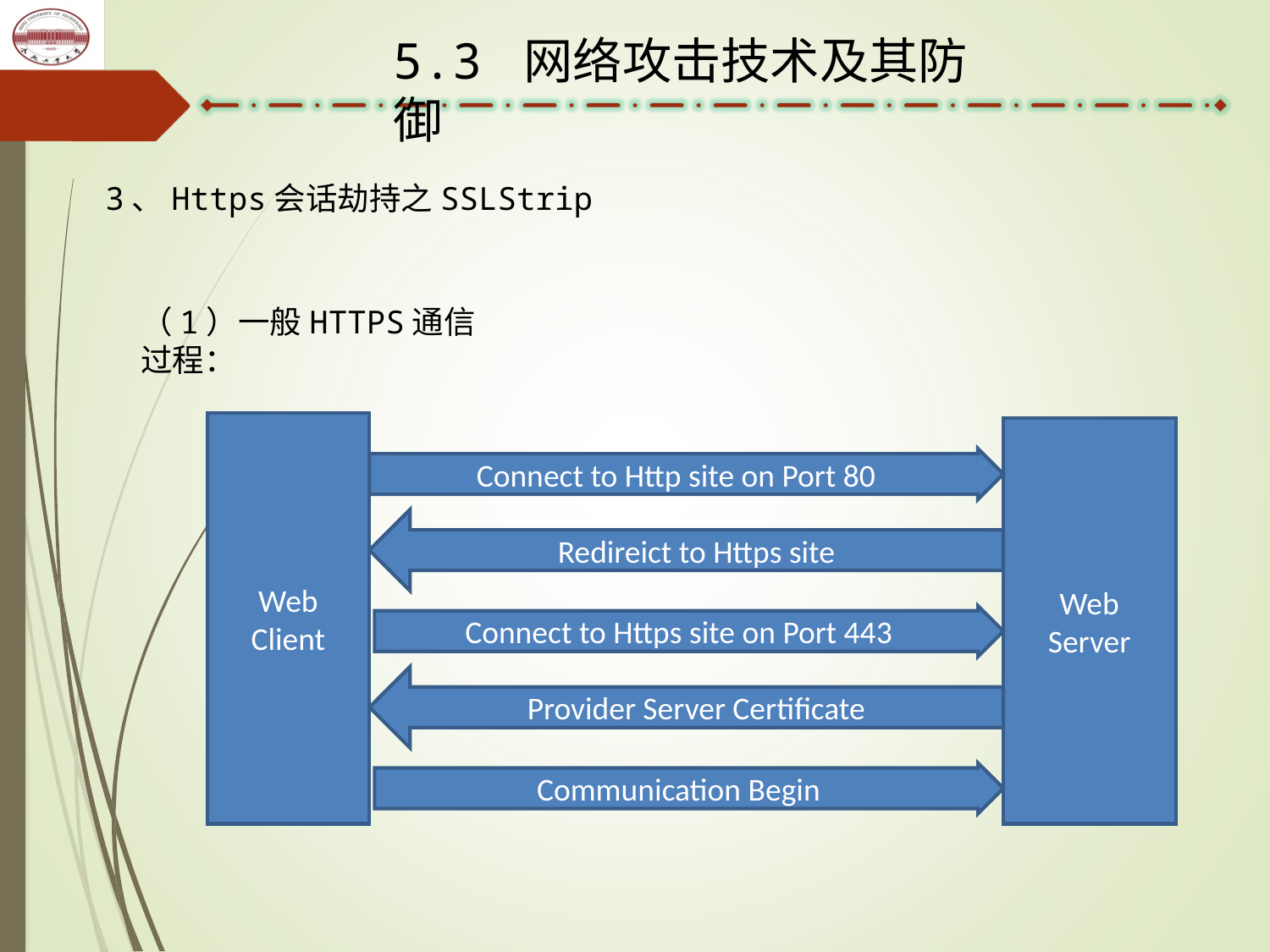

5.3 网络攻击技术及其防御
3、Https会话劫持之SSLStrip
（1）一般HTTPS通信过程：
Web
Client
Web
Server
Connect to Http site on Port 80
Redireict to Https site
Connect to Https site on Port 443
Provider Server Certificate
Communication Begin